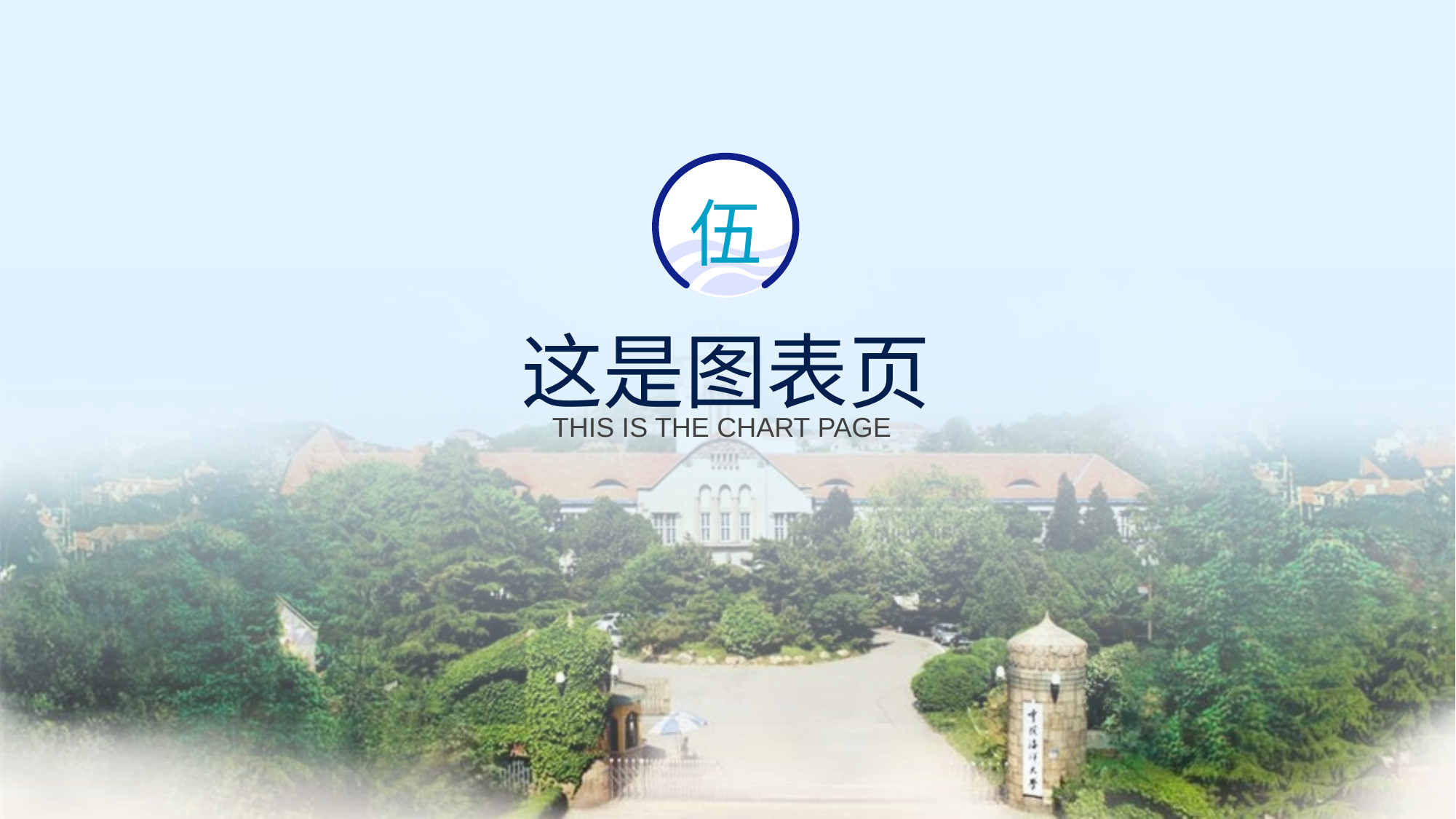

伍
# 这是图表页
THIS IS THE CHART PAGE